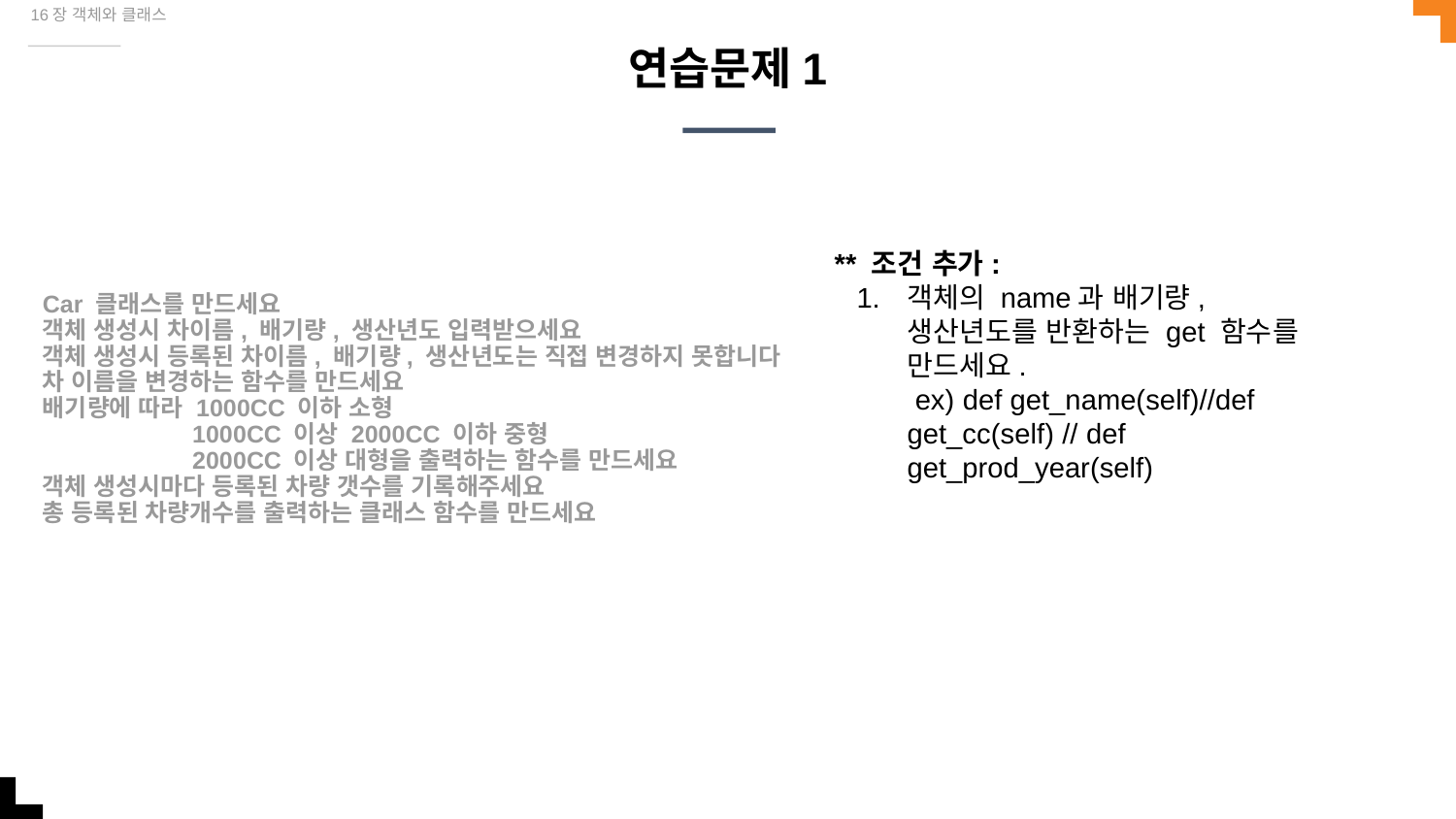

16장 객체와 클래스
# 연습문제1
** 조건 추가:
객체의 name과 배기량, 생산년도를 반환하는 get 함수를 만드세요.
 ex) def get_name(self)//def get_cc(self) // def get_prod_year(self)

Car 클래스를 만드세요
객체 생성시 차이름, 배기량, 생산년도 입력받으세요
객체 생성시 등록된 차이름, 배기량, 생산년도는 직접 변경하지 못합니다
차 이름을 변경하는 함수를 만드세요
배기량에 따라 1000CC 이하 소형
                      1000CC 이상 2000CC 이하 중형
                      2000CC 이상 대형을 출력하는 함수를 만드세요
객체 생성시마다 등록된 차량 갯수를 기록해주세요
총 등록된 차량개수를 출력하는 클래스 함수를 만드세요